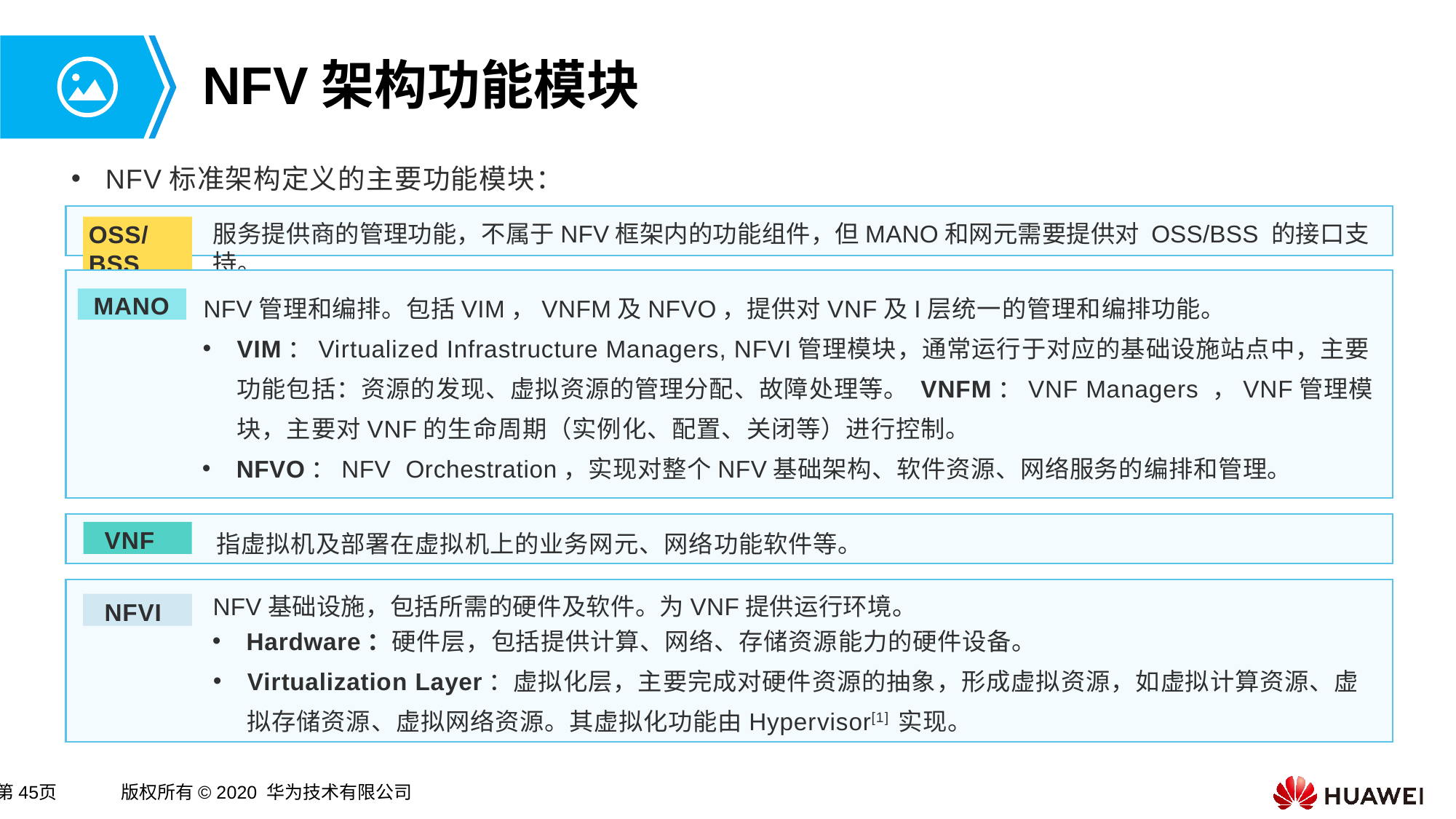

# NFV架构功能模块
NFV标准架构定义的主要功能模块：

OSS/BSS
服务提供商的管理功能，不属于NFV框架内的功能组件，但MANO和网元需要提供对 OSS/BSS 的接口支持。

NFV管理和编排。包括VIM，VNFM及NFVO，提供对VNF及I层统一的管理和编排功能。
VIM：Virtualized Infrastructure Managers, NFVI管理模块，通常运行于对应的基础设施站点中，主要功能包括：资源的发现、虚拟资源的管理分配、故障处理等。 VNFM：VNF Managers ，VNF管理模块，主要对VNF的生命周期（实例化、配置、关闭等）进行控制。
NFVO：NFV  Orchestration，实现对整个NFV基础架构、软件资源、网络服务的编排和管理。
MANO

指虚拟机及部署在虚拟机上的业务网元、网络功能软件等。
VNF

NFV基础设施，包括所需的硬件及软件。为VNF提供运行环境。
Hardware：硬件层，包括提供计算、网络、存储资源能力的硬件设备。
Virtualization Layer：虚拟化层，主要完成对硬件资源的抽象，形成虚拟资源，如虚拟计算资源、虚拟存储资源、虚拟网络资源。其虚拟化功能由Hypervisor[1] 实现。
NFVI